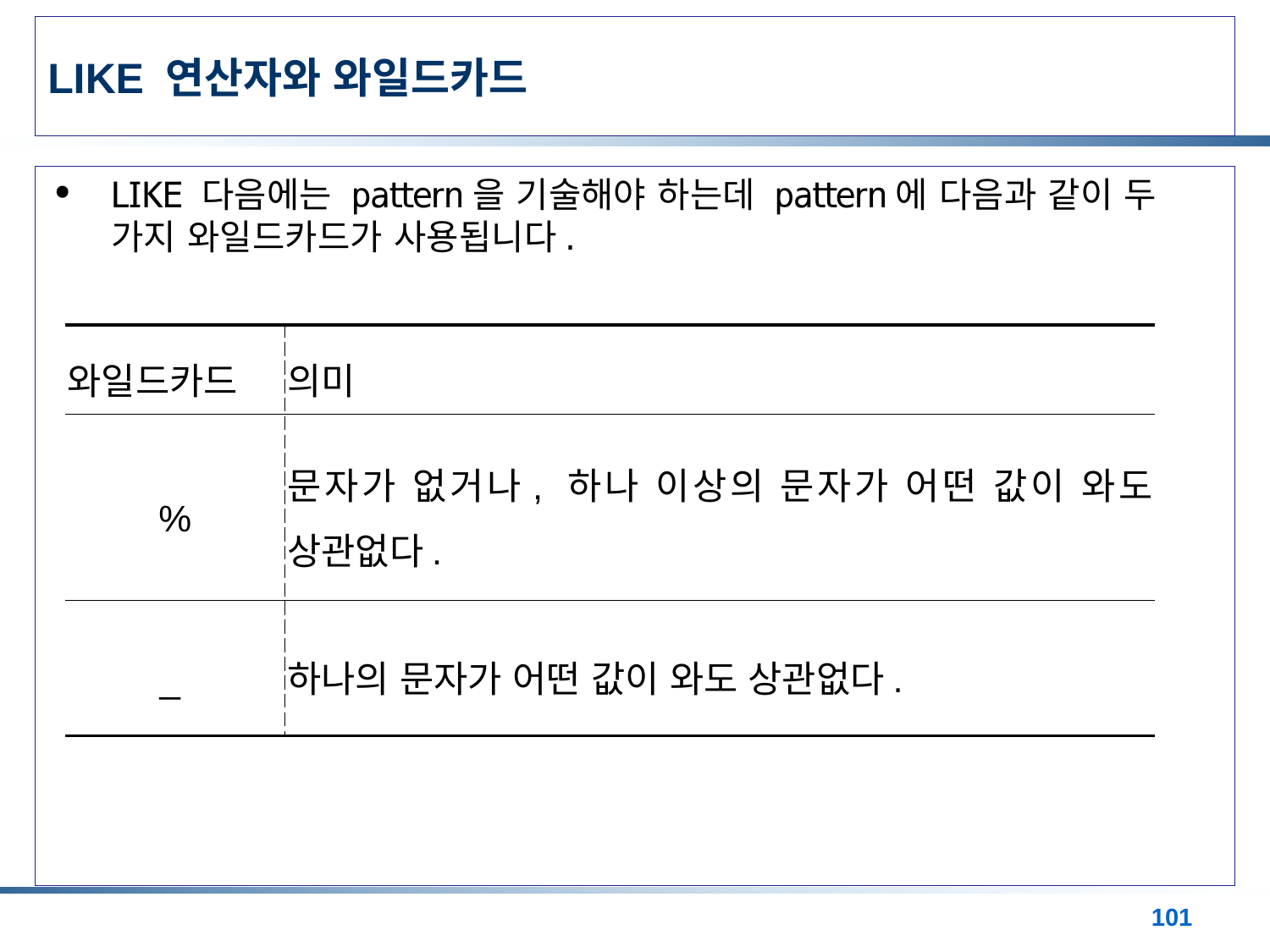

# LIKE 연산자와 와일드카드
LIKE 다음에는 pattern을 기술해야 하는데 pattern에 다음과 같이 두 가지 와일드카드가 사용됩니다.

| 와일드카드 | 의미 |
| --- | --- |
| % | 문자가 없거나, 하나 이상의 문자가 어떤 값이 와도 상관없다. |
| \_ | 하나의 문자가 어떤 값이 와도 상관없다. |